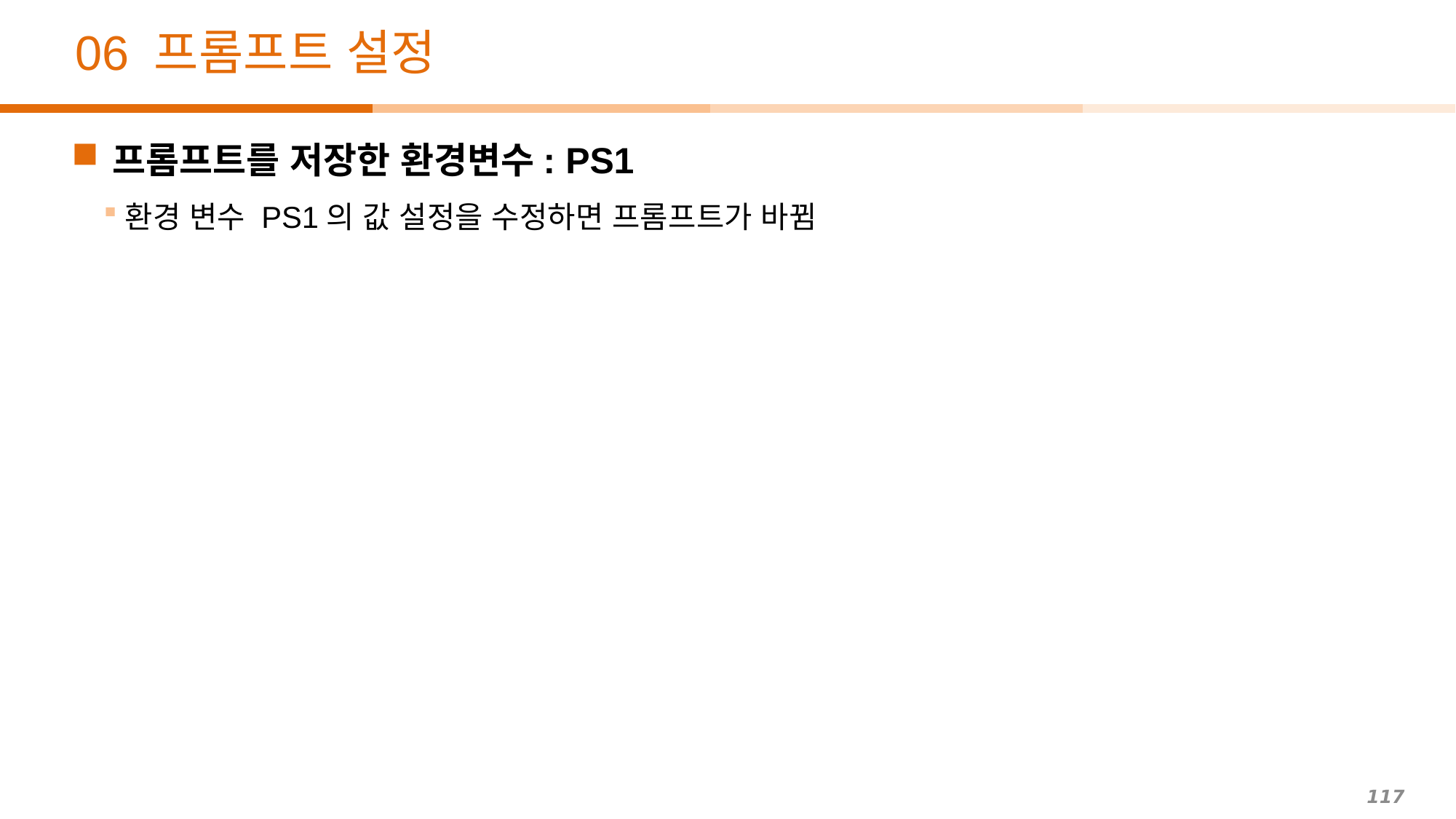

# 06 프롬프트 설정
프롬프트를 저장한 환경변수: PS1
환경 변수 PS1의 값 설정을 수정하면 프롬프트가 바뀜